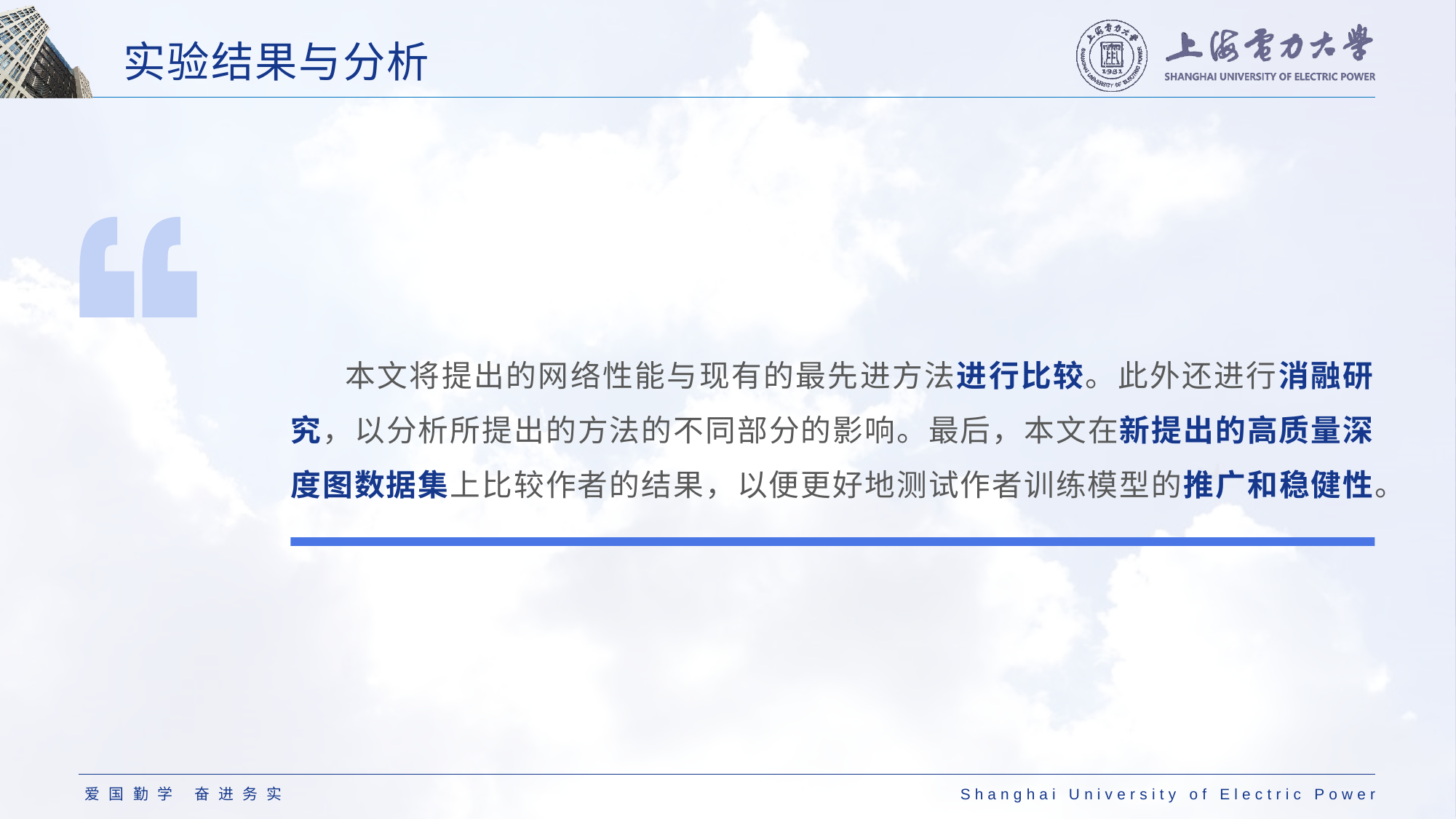

# 实验结果与分析

本文将提出的网络性能与现有的最先进方法进行比较。此外还进行消融研究，以分析所提出的方法的不同部分的影响。最后，本文在新提出的高质量深度图数据集上比较作者的结果，以便更好地测试作者训练模型的推广和稳健性。